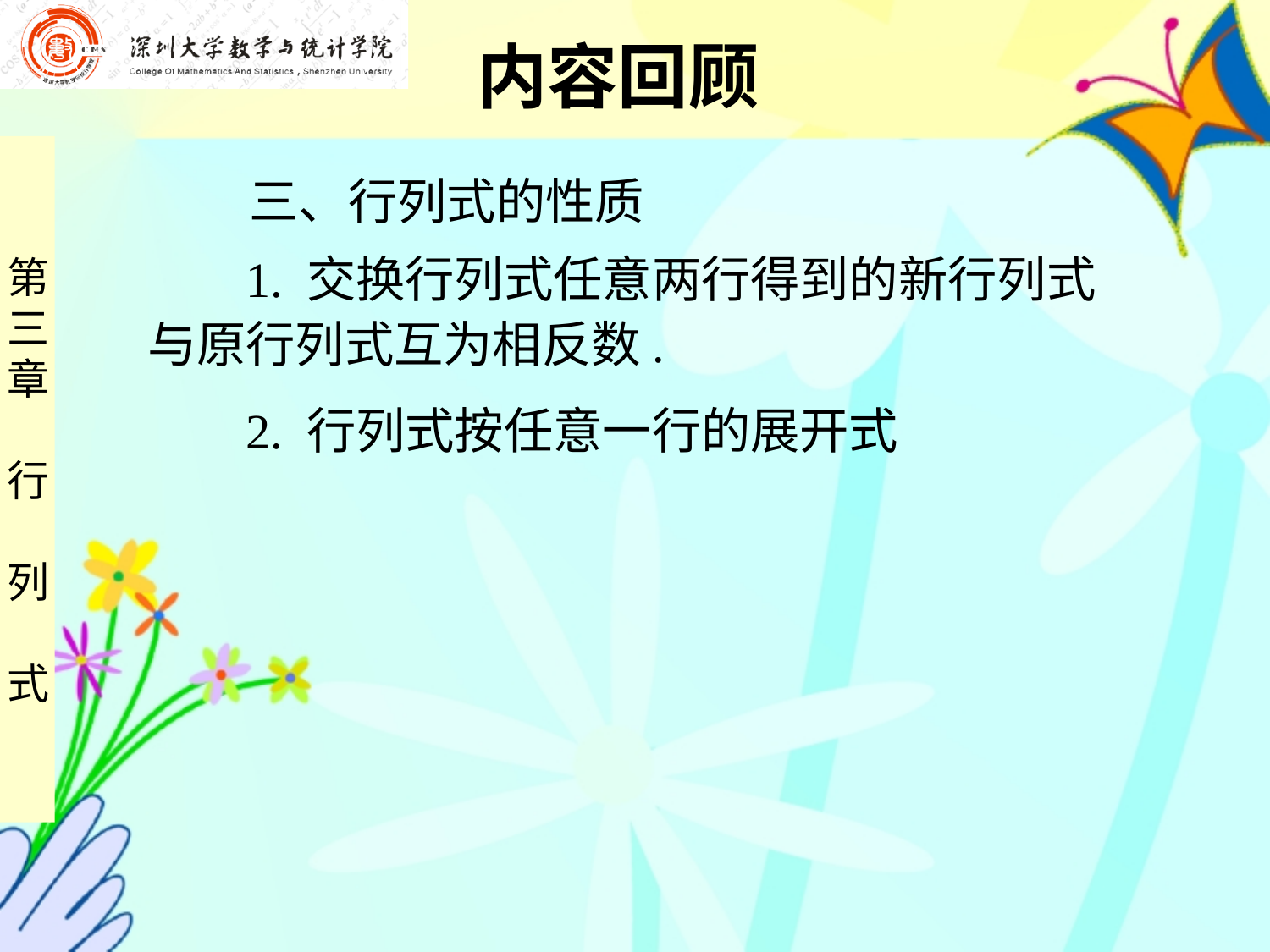

内容回顾
        三、行列式的性质
        1. 交换行列式任意两行得到的新行列式
与原行列式互为相反数.
        2. 行列式按任意一行的展开式